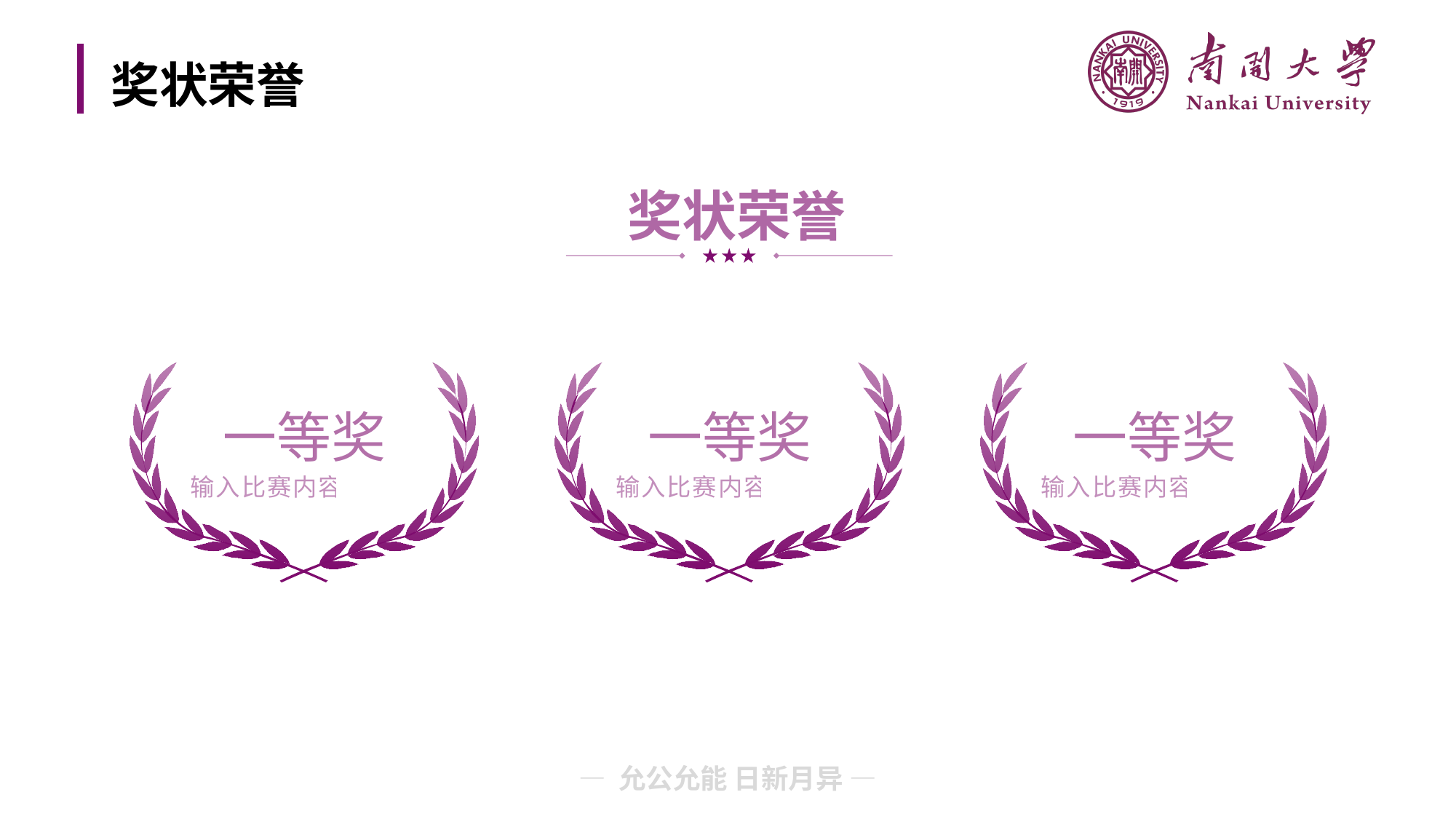

# 奖状荣誉
奖状荣誉

一等奖
输入比赛内容

一等奖
输入比赛内容

一等奖
输入比赛内容